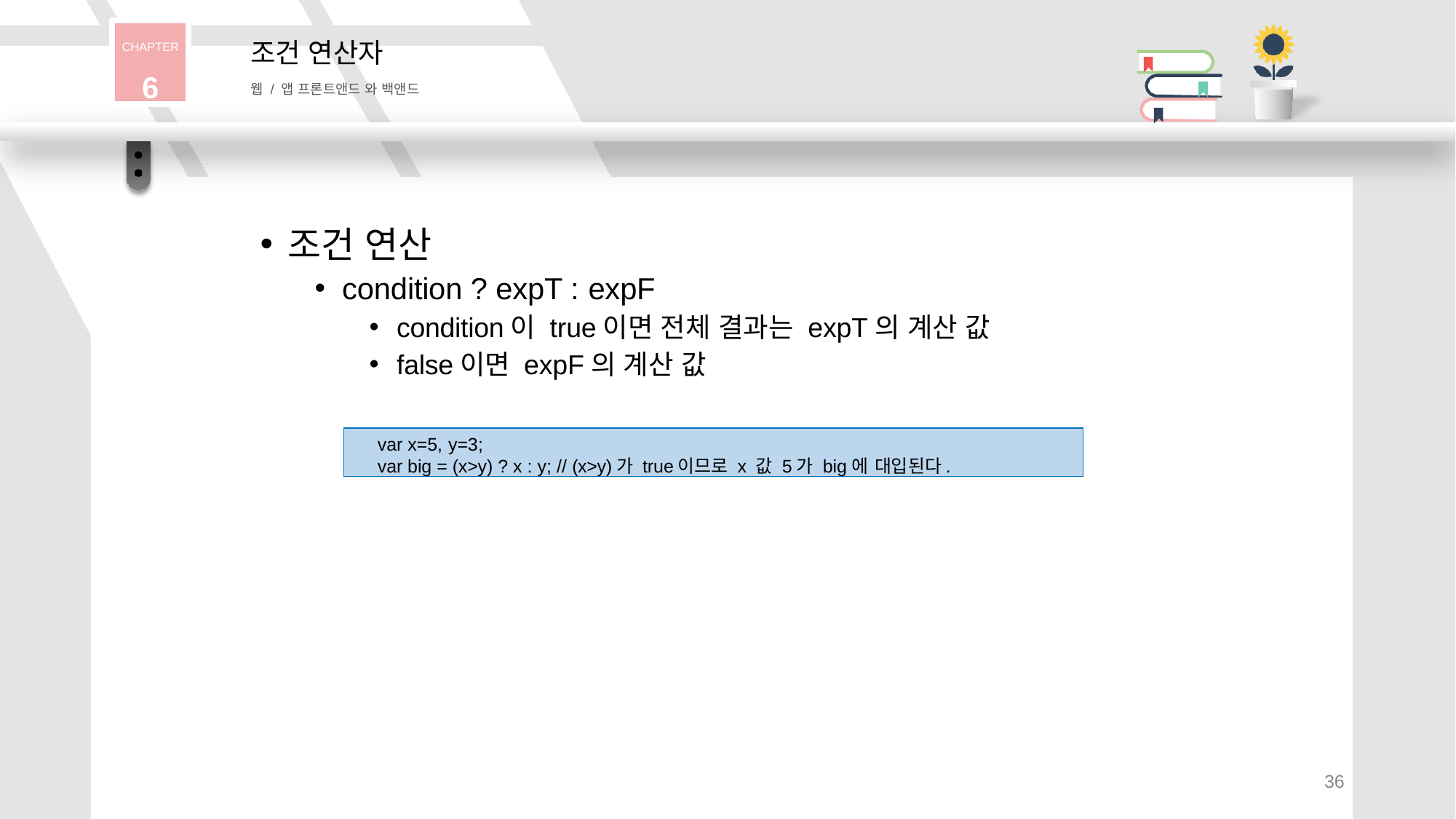

CHAPTER

6

조건 연산자
웹 / 앱 프론트앤드 와 백앤드

조건 연산
condition ? expT : expF
condition이 true이면 전체 결과는 expT의 계산 값
false이면 expF의 계산 값
var x=5, y=3;
var big = (x>y) ? x : y; // (x>y)가 true이므로 x 값 5가 big에 대입된다.
36